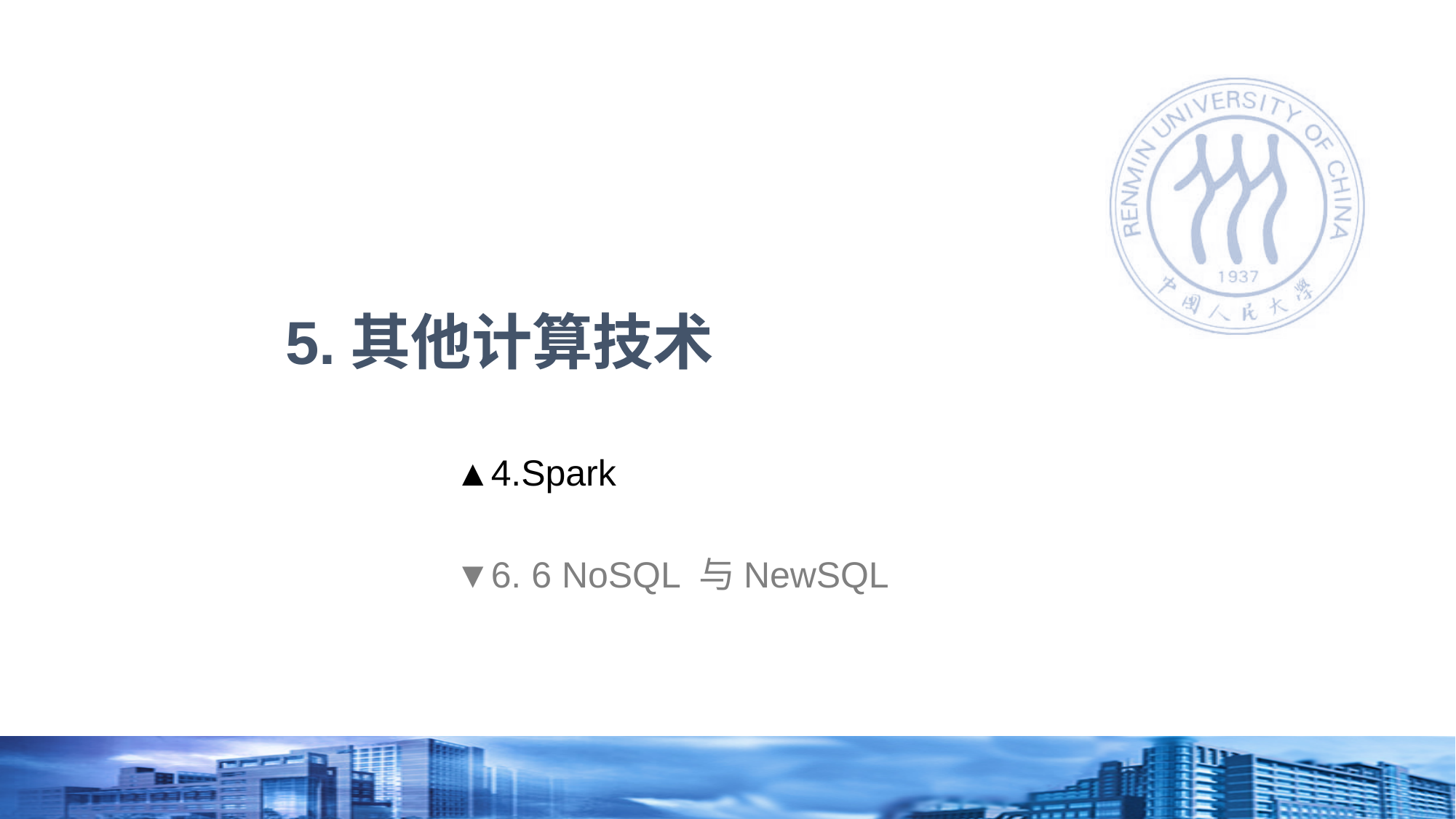

# 5.其他计算技术
▲4.Spark

▼6. 6 NoSQL 与NewSQL